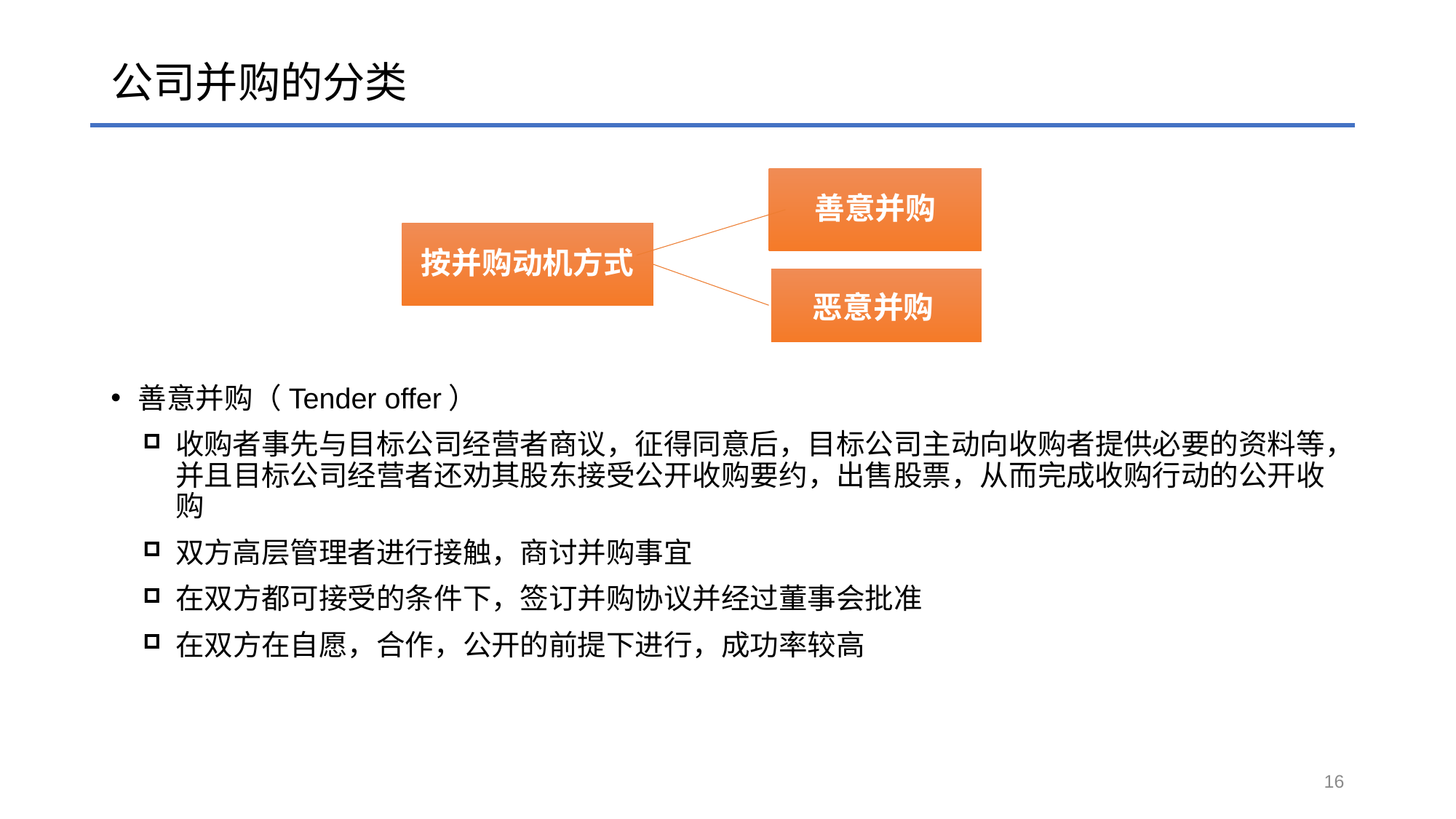

# 公司并购的分类

善意并购（Tender offer）
收购者事先与目标公司经营者商议，征得同意后，目标公司主动向收购者提供必要的资料等，并且目标公司经营者还劝其股东接受公开收购要约，出售股票，从而完成收购行动的公开收购
双方高层管理者进行接触，商讨并购事宜
在双方都可接受的条件下，签订并购协议并经过董事会批准
在双方在自愿，合作，公开的前提下进行，成功率较高

善意并购

按并购动机方式

恶意并购
16